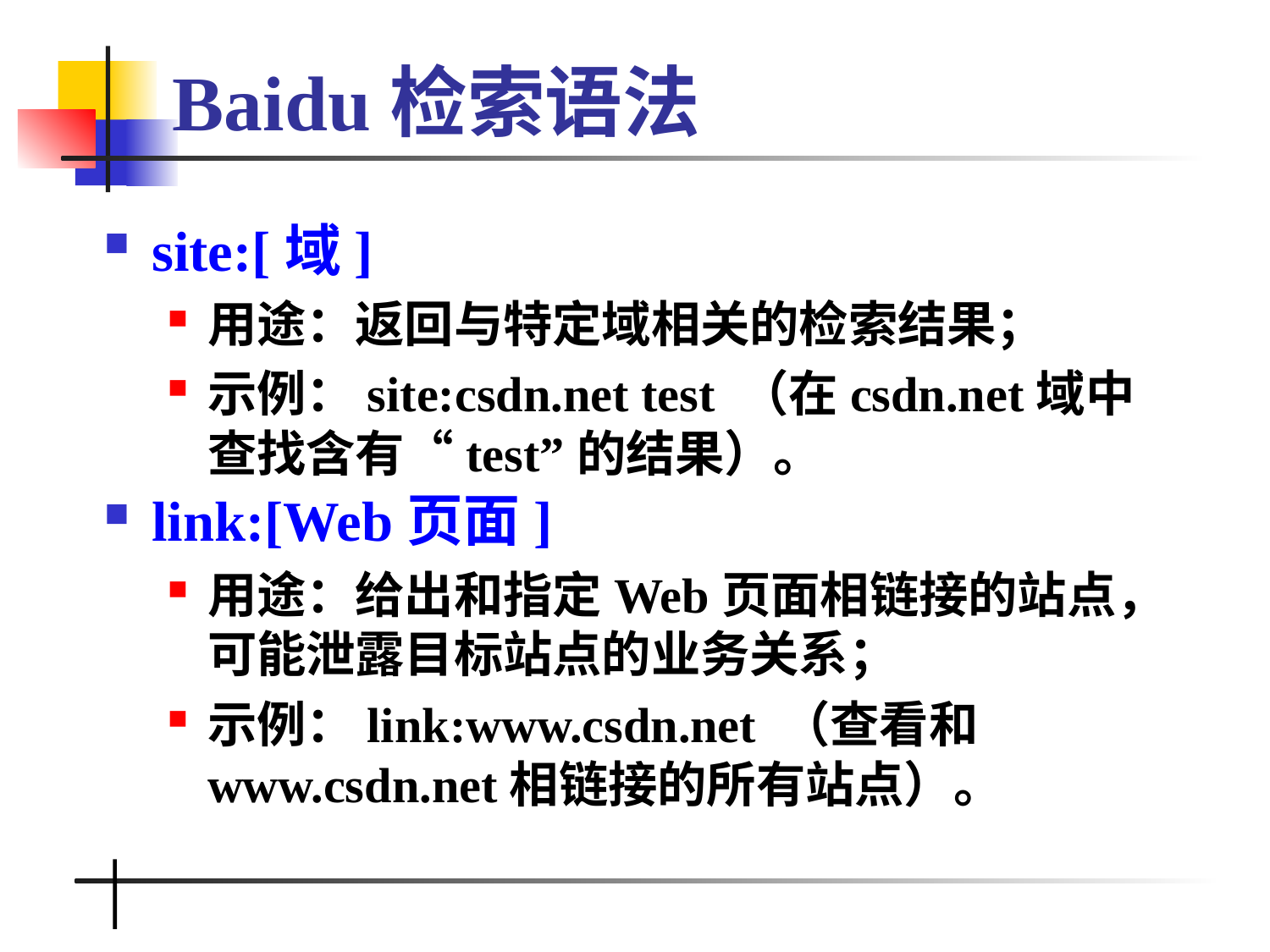

# Baidu检索语法
site:[域]
用途：返回与特定域相关的检索结果；
示例：site:csdn.net test （在csdn.net域中查找含有“test”的结果）。
link:[Web页面]
用途：给出和指定Web页面相链接的站点，可能泄露目标站点的业务关系；
示例：link:www.csdn.net （查看和www.csdn.net相链接的所有站点）。